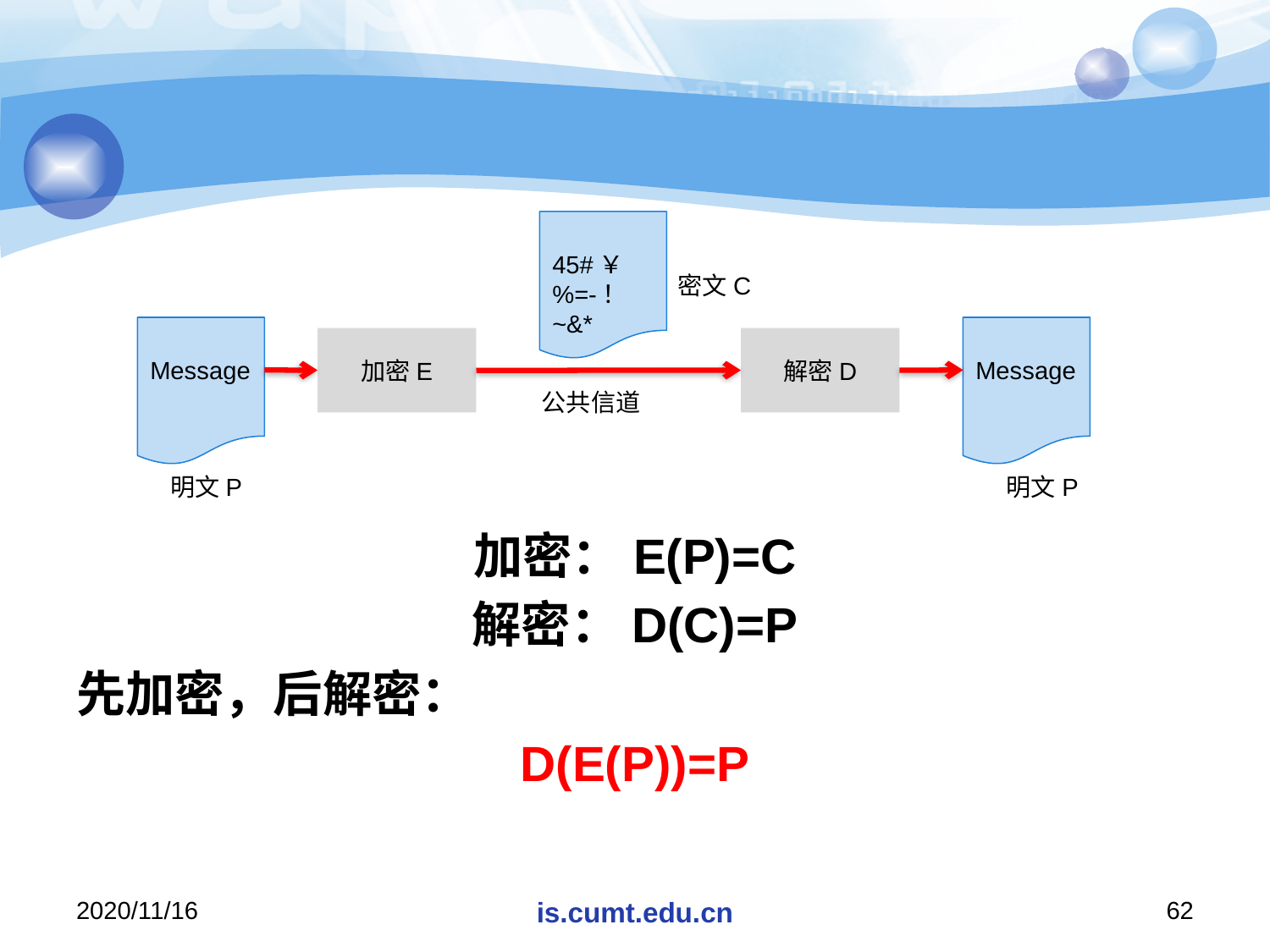

#

45#￥%=-！~&*
密文C

Message

Message
加密E
解密D
公共信道
明文P
明文P
加密：E(P)=C
解密：D(C)=P
先加密，后解密：
D(E(P))=P
2020/11/16
is.cumt.edu.cn
62